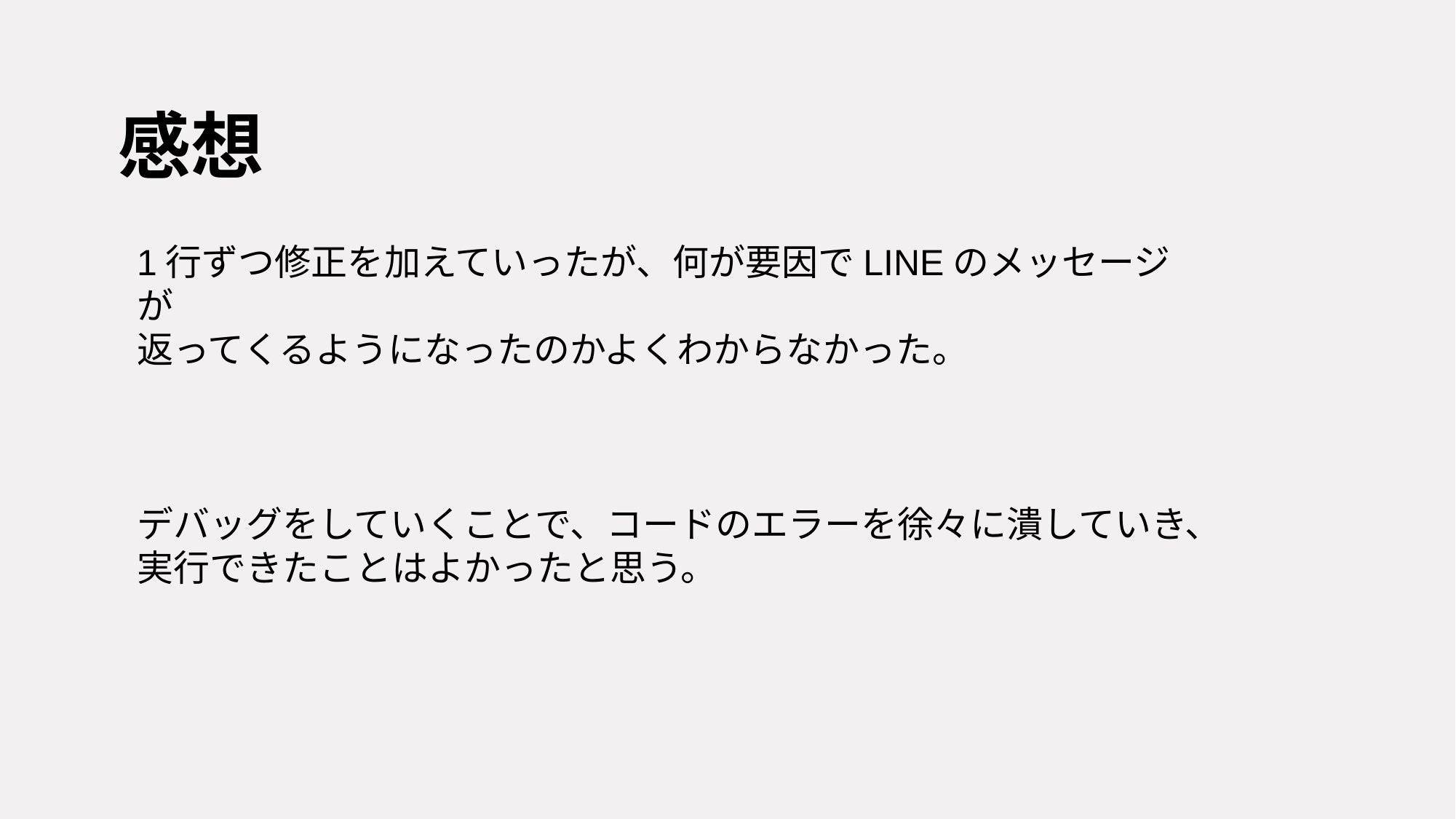

感想
1行ずつ修正を加えていったが、何が要因でLINEのメッセージが
返ってくるようになったのかよくわからなかった。

デバッグをしていくことで、コードのエラーを徐々に潰していき、実行できたことはよかったと思う。